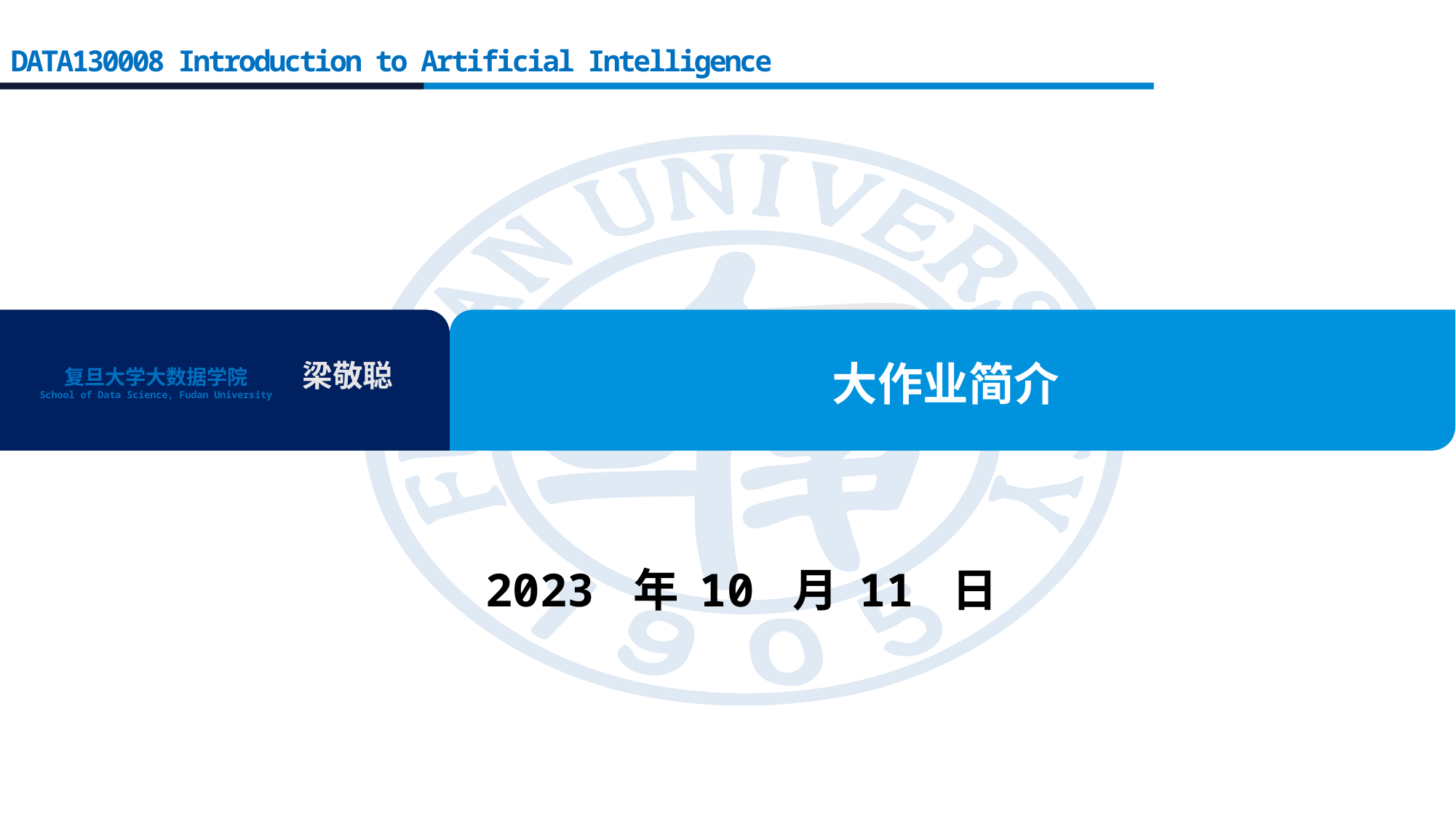

DATA130008 Introduction to Artificial Intelligence

# 大作业简介
梁敬聪
2023 年 10 月 11 日